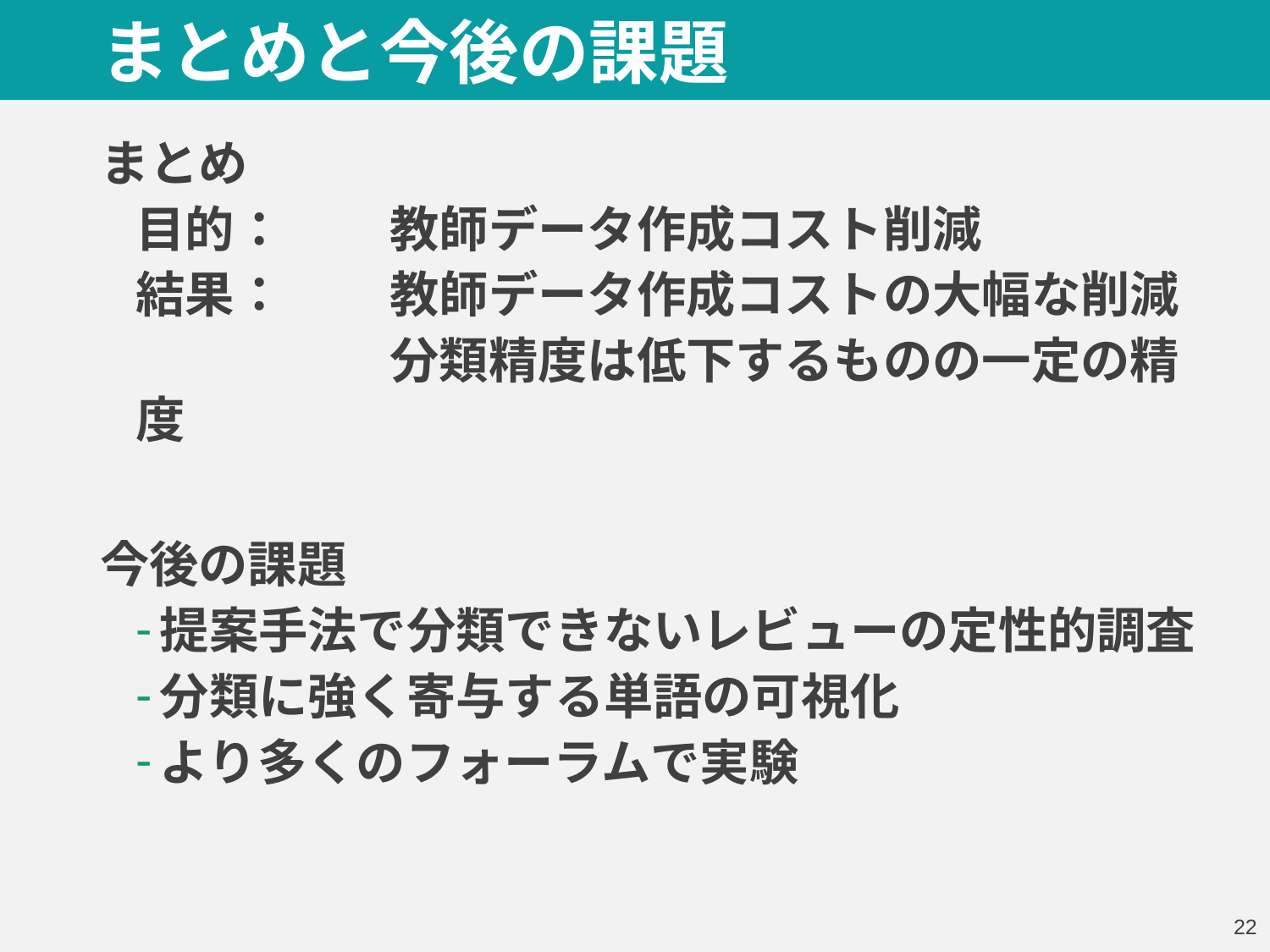

# まとめと今後の課題
まとめ
目的：	教師データ作成コスト削減
結果：	教師データ作成コストの大幅な削減
		分類精度は低下するものの一定の精度

今後の課題
提案手法で分類できないレビューの定性的調査
分類に強く寄与する単語の可視化
より多くのフォーラムで実験

22